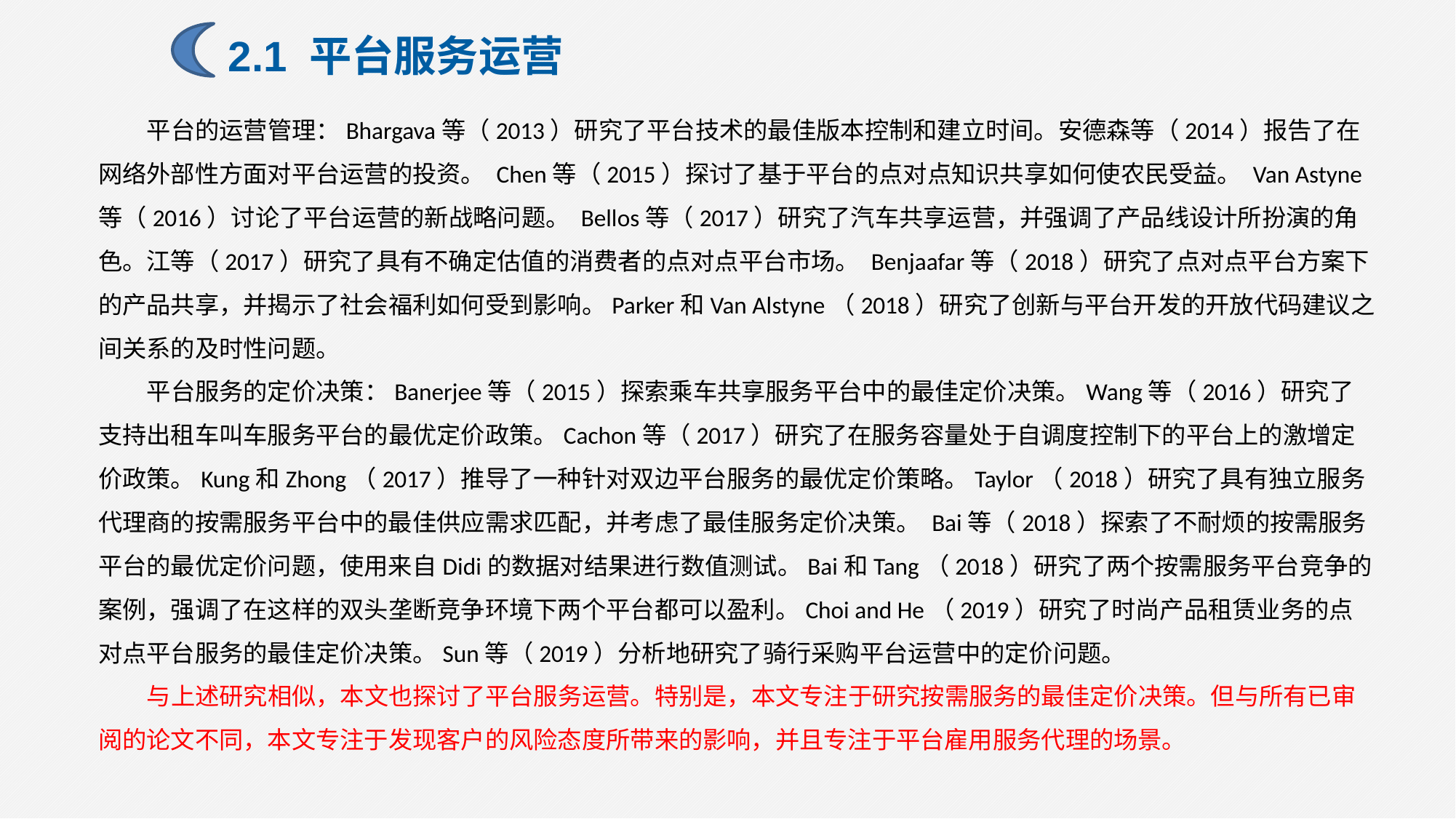

2.1 平台服务运营
平台的运营管理：Bhargava等（2013）研究了平台技术的最佳版本控制和建立时间。安德森等（2014）报告了在网络外部性方面对平台运营的投资。 Chen等（2015）探讨了基于平台的点对点知识共享如何使农民受益。 Van Astyne等（2016）讨论了平台运营的新战略问题。 Bellos等（2017）研究了汽车共享运营，并强调了产品线设计所扮演的角色。江等（2017）研究了具有不确定估值的消费者的点对点平台市场。 Benjaafar等（2018）研究了点对点平台方案下的产品共享，并揭示了社会福利如何受到影响。Parker和Van Alstyne（2018）研究了创新与平台开发的开放代码建议之间关系的及时性问题。
平台服务的定价决策：Banerjee等（2015）探索乘车共享服务平台中的最佳定价决策。Wang等（2016）研究了支持出租车叫车服务平台的最优定价政策。Cachon等（2017）研究了在服务容量处于自调度控制下的平台上的激增定价政策。Kung和Zhong（2017）推导了一种针对双边平台服务的最优定价策略。Taylor（2018）研究了具有独立服务代理商的按需服务平台中的最佳供应需求匹配，并考虑了最佳服务定价决策。 Bai等（2018）探索了不耐烦的按需服务平台的最优定价问题，使用来自Didi的数据对结果进行数值测试。Bai和Tang（2018）研究了两个按需服务平台竞争的案例，强调了在这样的双头垄断竞争环境下两个平台都可以盈利。Choi and He（2019）研究了时尚产品租赁业务的点对点平台服务的最佳定价决策。Sun等（2019）分析地研究了骑行采购平台运营中的定价问题。
与上述研究相似，本文也探讨了平台服务运营。特别是，本文专注于研究按需服务的最佳定价决策。但与所有已审阅的论文不同，本文专注于发现客户的风险态度所带来的影响，并且专注于平台雇用服务代理的场景。